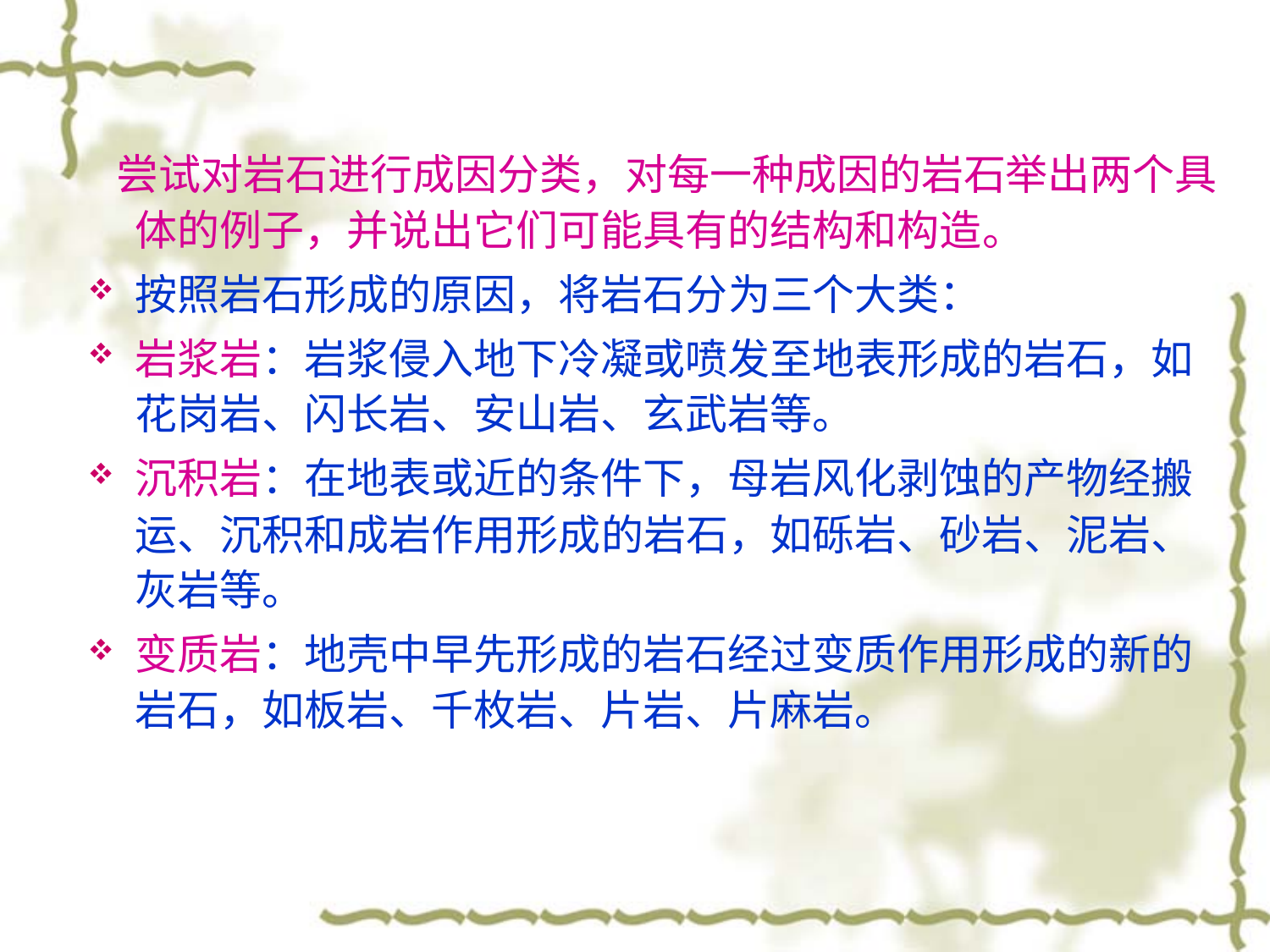

尝试对岩石进行成因分类，对每一种成因的岩石举出两个具体的例子，并说出它们可能具有的结构和构造。
按照岩石形成的原因，将岩石分为三个大类：
岩浆岩：岩浆侵入地下冷凝或喷发至地表形成的岩石，如花岗岩、闪长岩、安山岩、玄武岩等。
沉积岩：在地表或近的条件下，母岩风化剥蚀的产物经搬运、沉积和成岩作用形成的岩石，如砾岩、砂岩、泥岩、灰岩等。
变质岩：地壳中早先形成的岩石经过变质作用形成的新的岩石，如板岩、千枚岩、片岩、片麻岩。